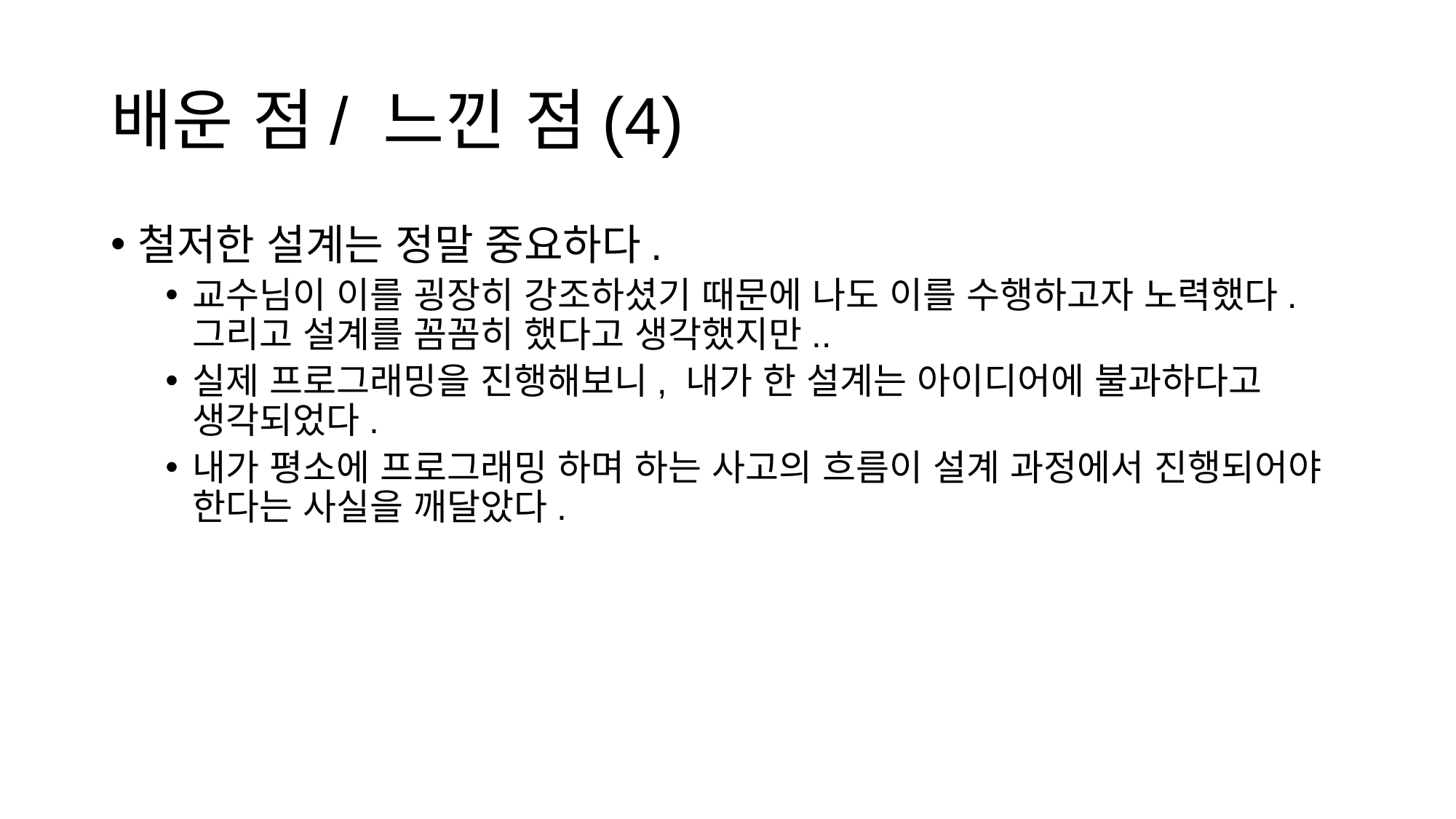

# 배운 점/ 느낀 점(4)
철저한 설계는 정말 중요하다.
교수님이 이를 굉장히 강조하셨기 때문에 나도 이를 수행하고자 노력했다. 그리고 설계를 꼼꼼히 했다고 생각했지만..
실제 프로그래밍을 진행해보니, 내가 한 설계는 아이디어에 불과하다고 생각되었다.
내가 평소에 프로그래밍 하며 하는 사고의 흐름이 설계 과정에서 진행되어야 한다는 사실을 깨달았다.